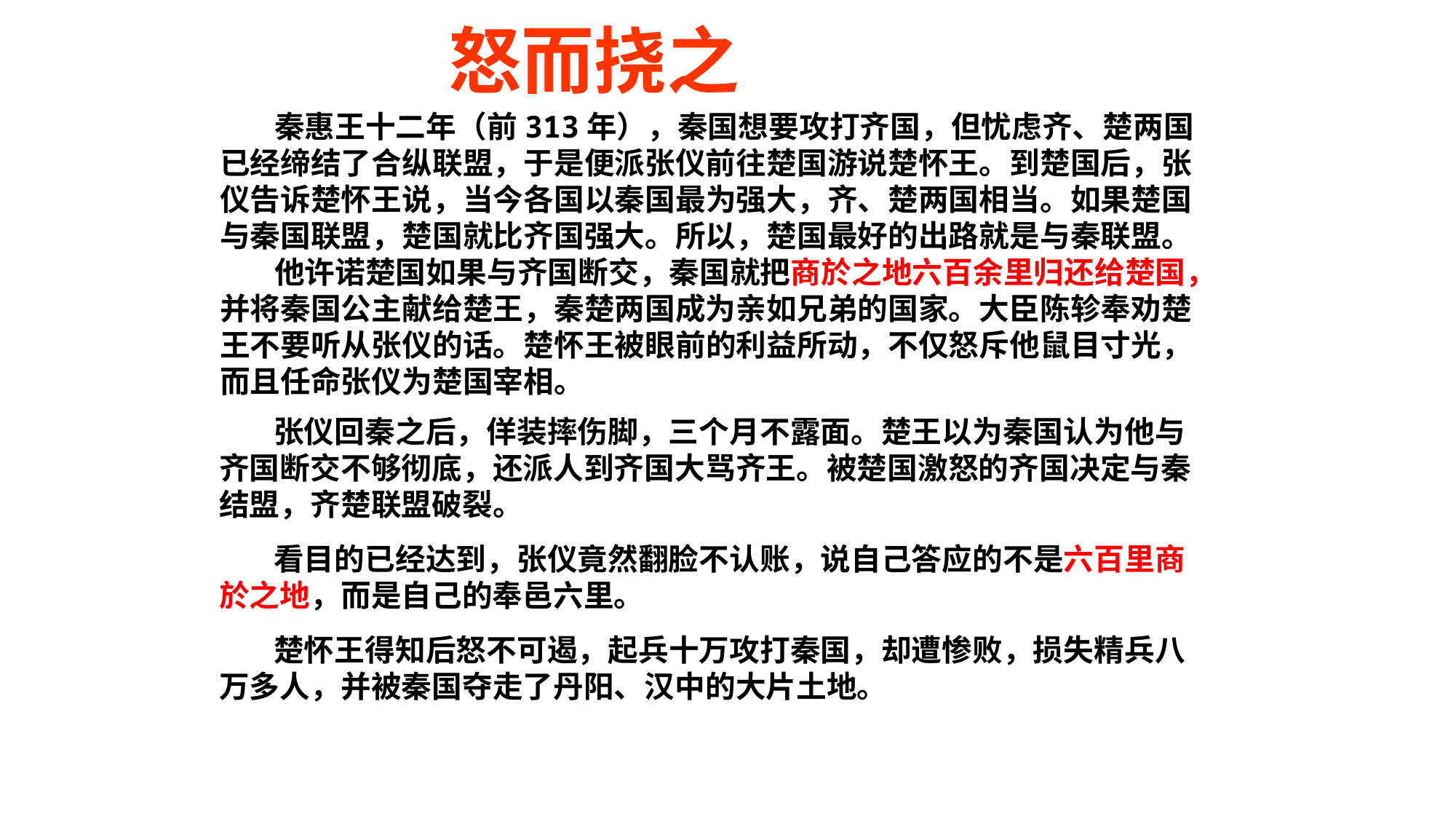

怒而挠之
秦惠王十二年（前313年），秦国想要攻打齐国，但忧虑齐、楚两国已经缔结了合纵联盟，于是便派张仪前往楚国游说楚怀王。到楚国后，张仪告诉楚怀王说，当今各国以秦国最为强大，齐、楚两国相当。如果楚国与秦国联盟，楚国就比齐国强大。所以，楚国最好的出路就是与秦联盟。
他许诺楚国如果与齐国断交，秦国就把商於之地六百余里归还给楚国，并将秦国公主献给楚王，秦楚两国成为亲如兄弟的国家。大臣陈轸奉劝楚王不要听从张仪的话。楚怀王被眼前的利益所动，不仅怒斥他鼠目寸光，而且任命张仪为楚国宰相。
张仪回秦之后，佯装摔伤脚，三个月不露面。楚王以为秦国认为他与齐国断交不够彻底，还派人到齐国大骂齐王。被楚国激怒的齐国决定与秦结盟，齐楚联盟破裂。
看目的已经达到，张仪竟然翻脸不认账，说自己答应的不是六百里商於之地，而是自己的奉邑六里。
楚怀王得知后怒不可遏，起兵十万攻打秦国，却遭惨败，损失精兵八万多人，并被秦国夺走了丹阳、汉中的大片土地。